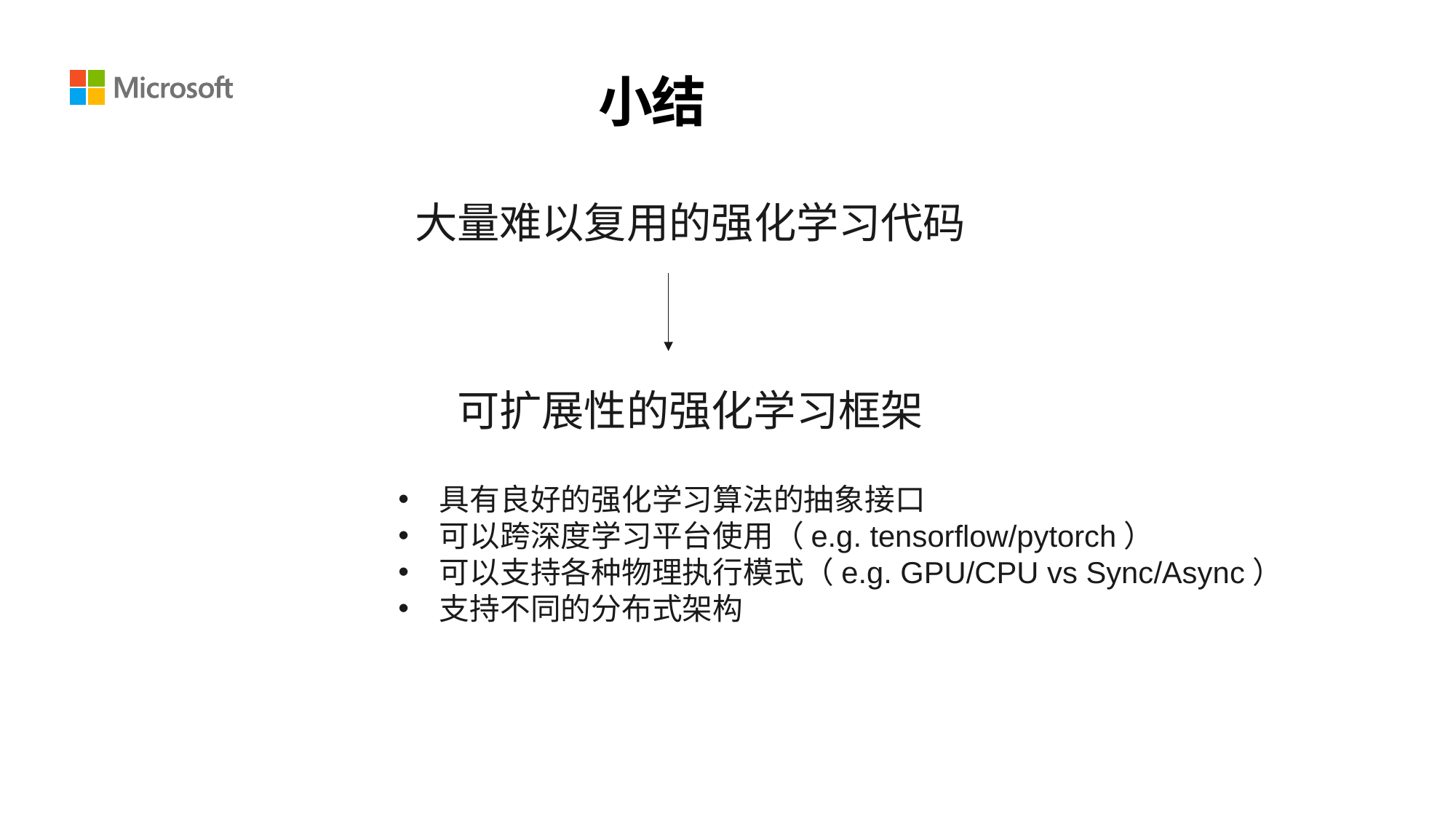

# 小结
大量难以复用的强化学习代码
可扩展性的强化学习框架
具有良好的强化学习算法的抽象接口
可以跨深度学习平台使用（e.g. tensorflow/pytorch）
可以支持各种物理执行模式（e.g. GPU/CPU vs Sync/Async）
支持不同的分布式架构